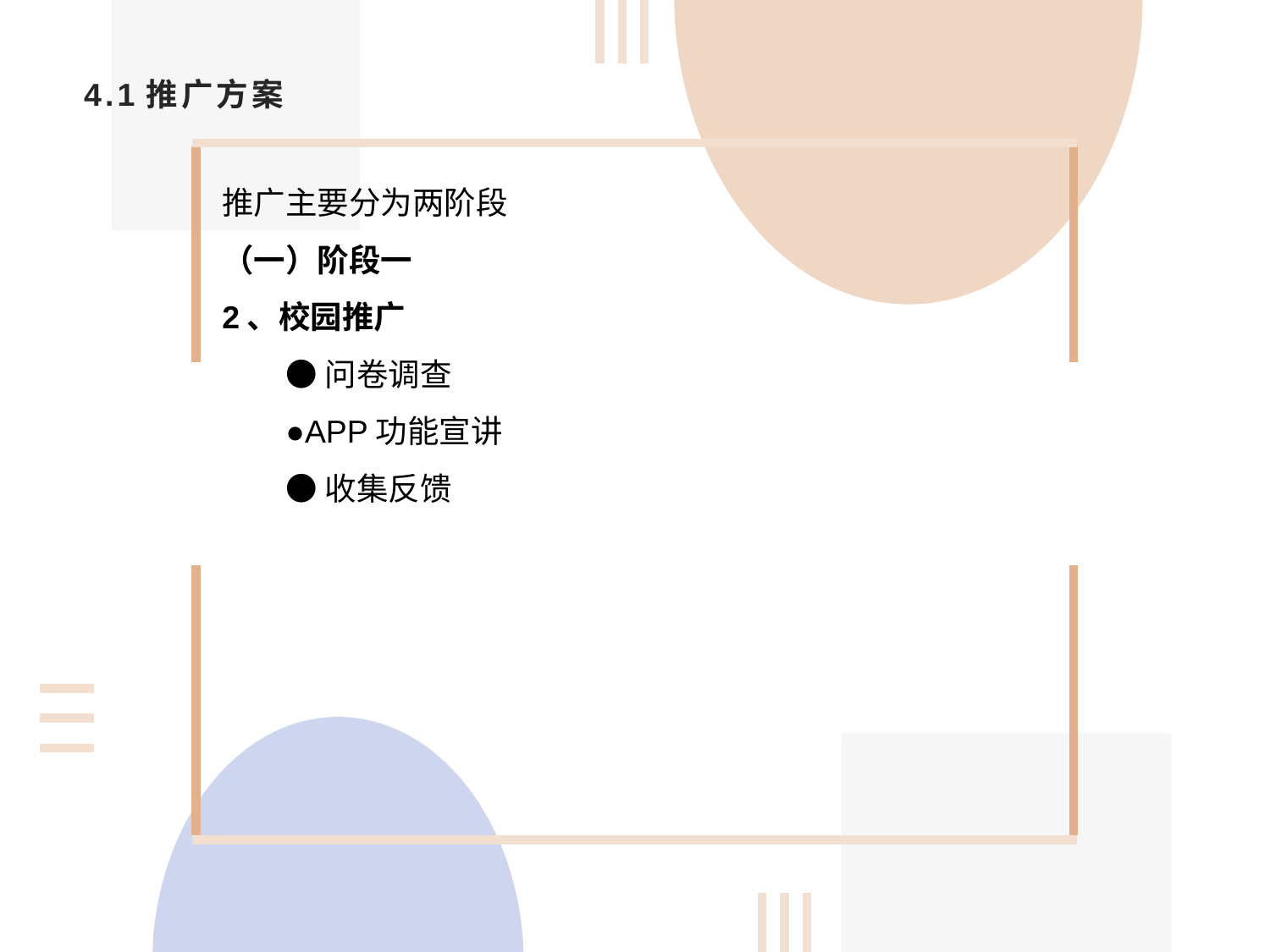

# 4.1推广方案
推广主要分为两阶段
（一）阶段一
2、校园推广
●问卷调查
●APP功能宣讲
●收集反馈